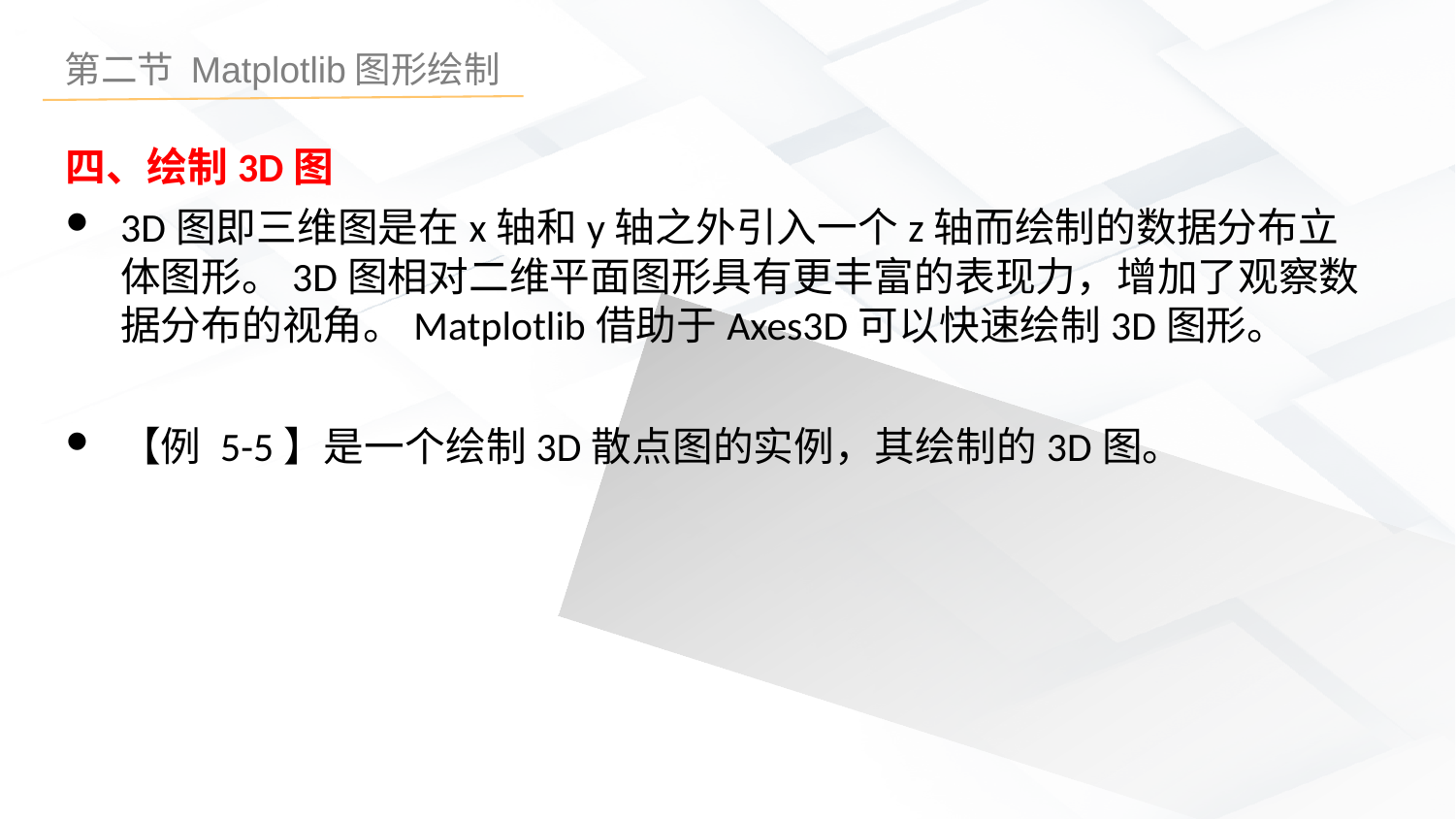

四、绘制3D图
3D图即三维图是在x轴和y轴之外引入一个z轴而绘制的数据分布立体图形。3D图相对二维平面图形具有更丰富的表现力，增加了观察数据分布的视角。Matplotlib借助于Axes3D可以快速绘制3D图形。

【例 5-5】是一个绘制3D散点图的实例，其绘制的3D图。